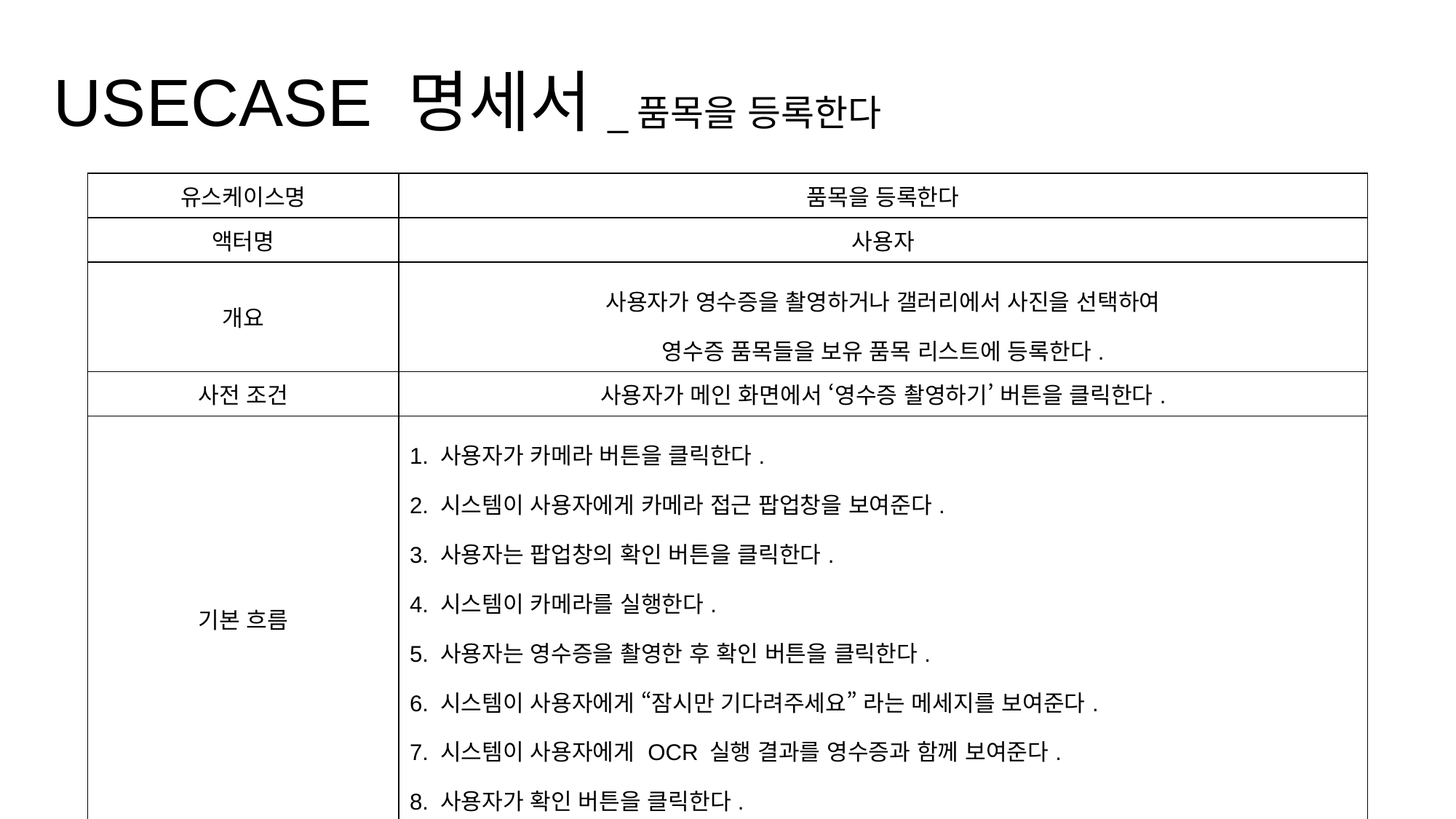

USECASE 명세서_품목을 등록한다
| 유스케이스명 | 품목을 등록한다 |
| --- | --- |
| 액터명 | 사용자 |
| 개요 | 사용자가 영수증을 촬영하거나 갤러리에서 사진을 선택하여 영수증 품목들을 보유 품목 리스트에 등록한다. |
| 사전 조건 | 사용자가 메인 화면에서 ‘영수증 촬영하기’ 버튼을 클릭한다. |
| 기본 흐름 | 1. 사용자가 카메라 버튼을 클릭한다. 2. 시스템이 사용자에게 카메라 접근 팝업창을 보여준다. 3. 사용자는 팝업창의 확인 버튼을 클릭한다. 4. 시스템이 카메라를 실행한다. 5. 사용자는 영수증을 촬영한 후 확인 버튼을 클릭한다. 6. 시스템이 사용자에게 “잠시만 기다려주세요” 라는 메세지를 보여준다. 7. 시스템이 사용자에게 OCR 실행 결과를 영수증과 함께 보여준다. 8. 사용자가 확인 버튼을 클릭한다. |
| 사후조건 | 사용자에게 보유 품목 리스트를 메인 화면에서 보여준다. |